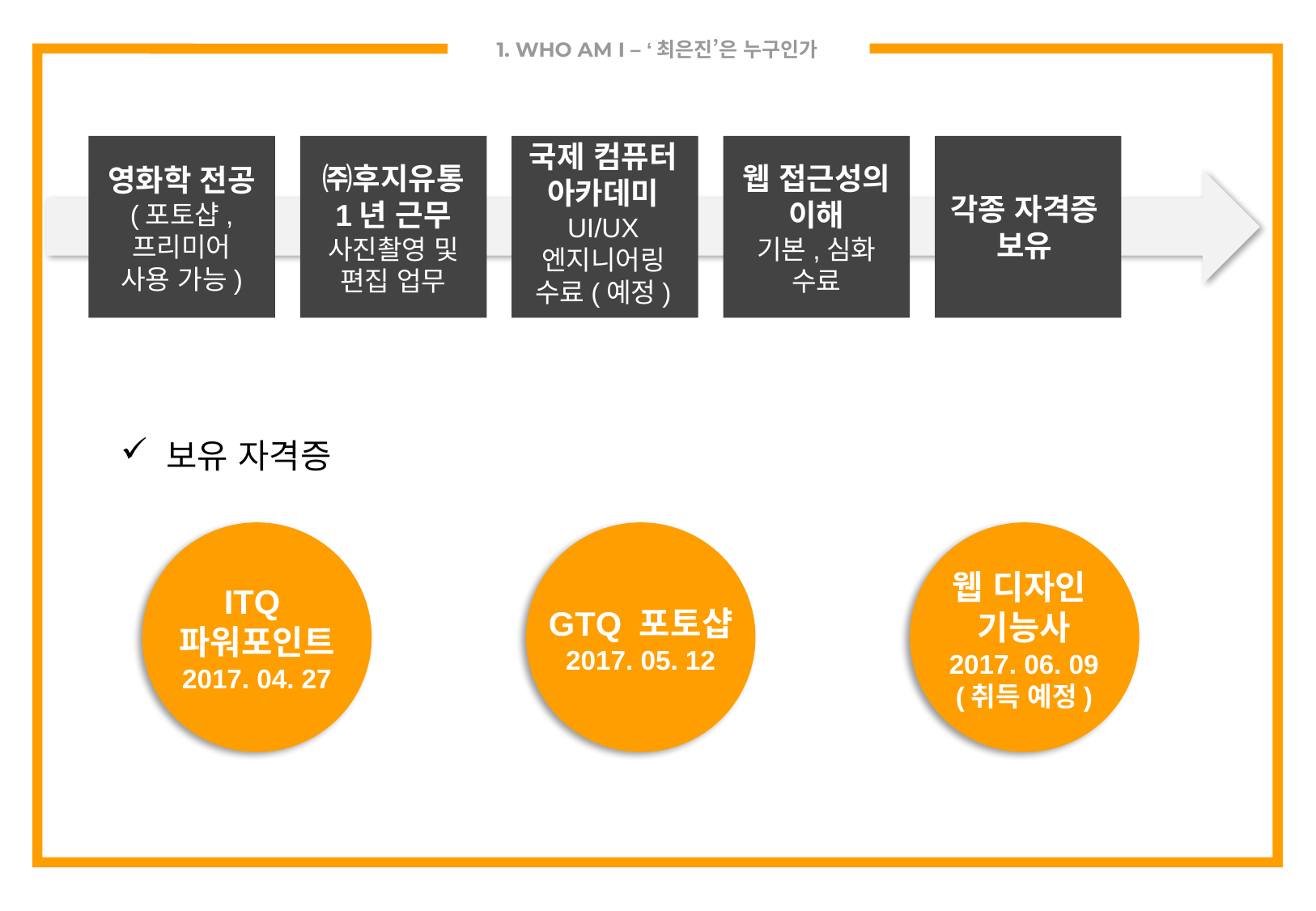

# 1. WHO AM I – ‘최은진’은 누구인가
국제 컴퓨터
아카데미
UI/UX 엔지니어링
수료(예정)

웹 접근성의
이해
기본,심화 수료
㈜후지유통
1년 근무
사진촬영 및
편집 업무
영화학 전공
(포토샵, 프리미어
사용 가능)

각종 자격증 보유
보유 자격증

웹 디자인
기능사
2017. 06. 09
(취득 예정)
ITQ
파워포인트
2017. 04. 27
GTQ 포토샵
2017. 05. 12